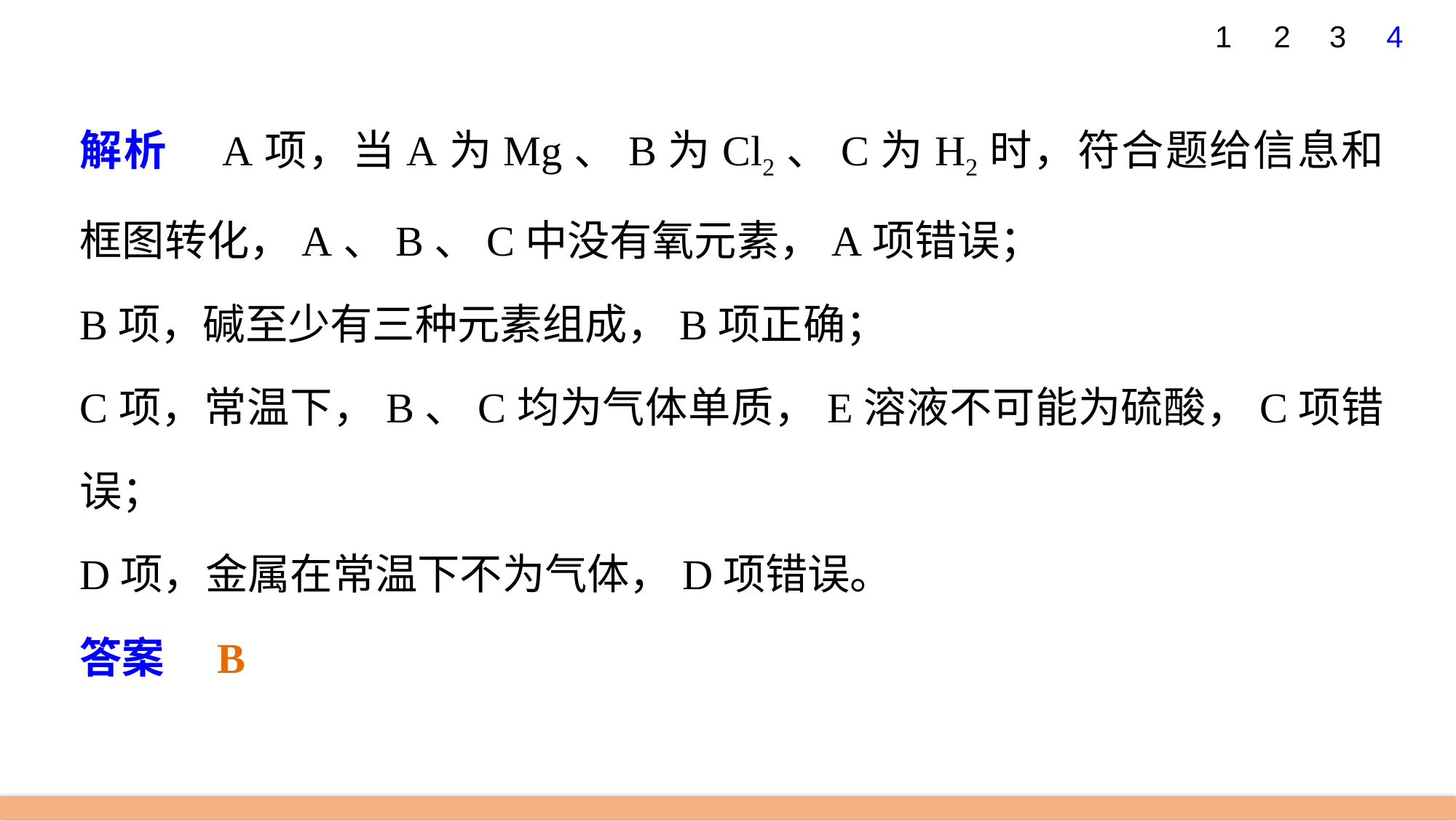

1
2
3
4
解析　A项，当A为Mg、B为Cl2、C为H2时，符合题给信息和框图转化，A、B、C中没有氧元素，A项错误；
B项，碱至少有三种元素组成，B项正确；
C项，常温下，B、C均为气体单质，E溶液不可能为硫酸，C项错误；
D项，金属在常温下不为气体，D项错误。
答案　B